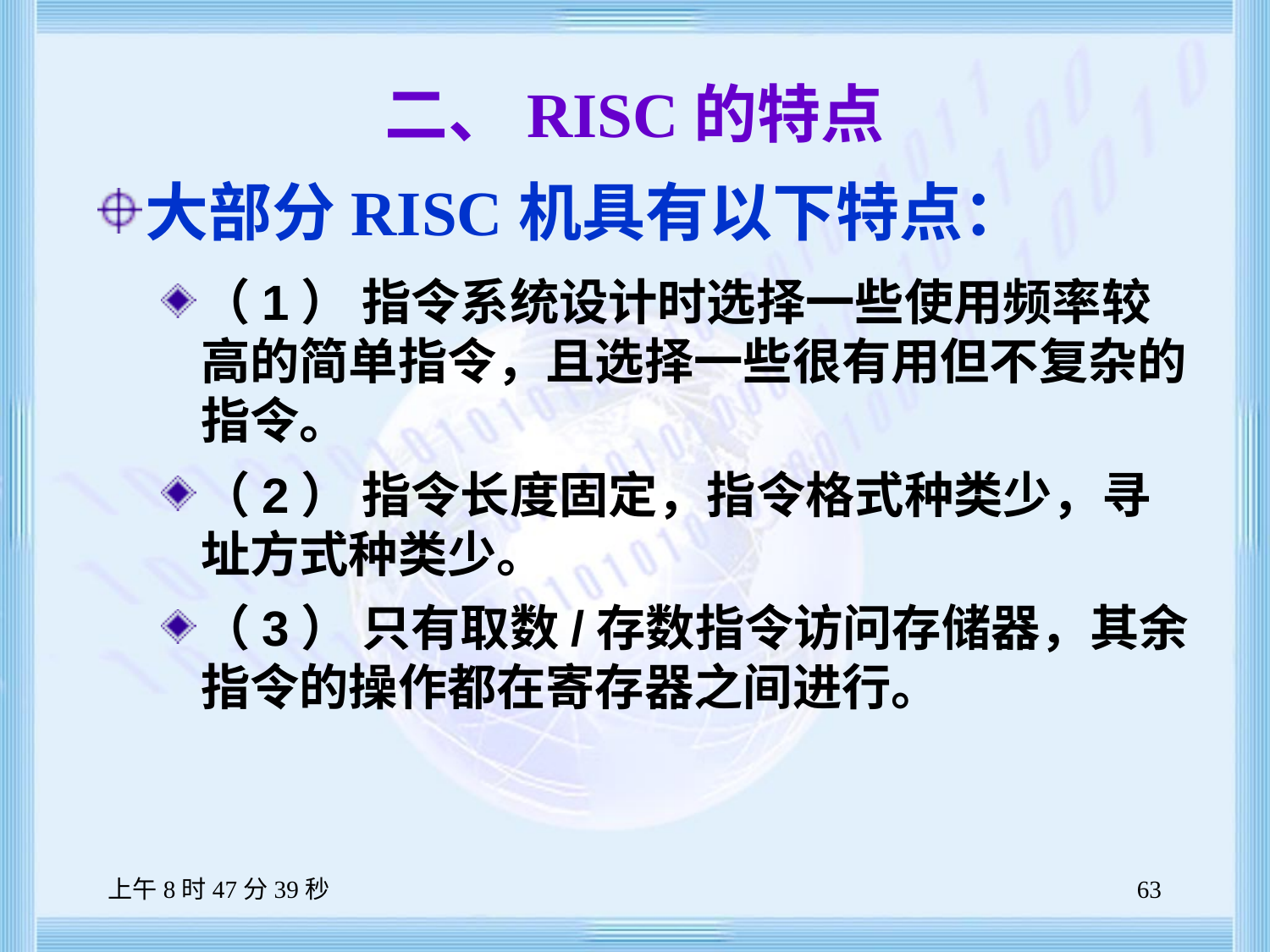

# 二、RISC的特点
大部分RISC机具有以下特点：
（1） 指令系统设计时选择一些使用频率较高的简单指令，且选择一些很有用但不复杂的指令。
（2） 指令长度固定，指令格式种类少，寻址方式种类少。
（3） 只有取数/存数指令访问存储器，其余指令的操作都在寄存器之间进行。
上午8时47分39秒
63